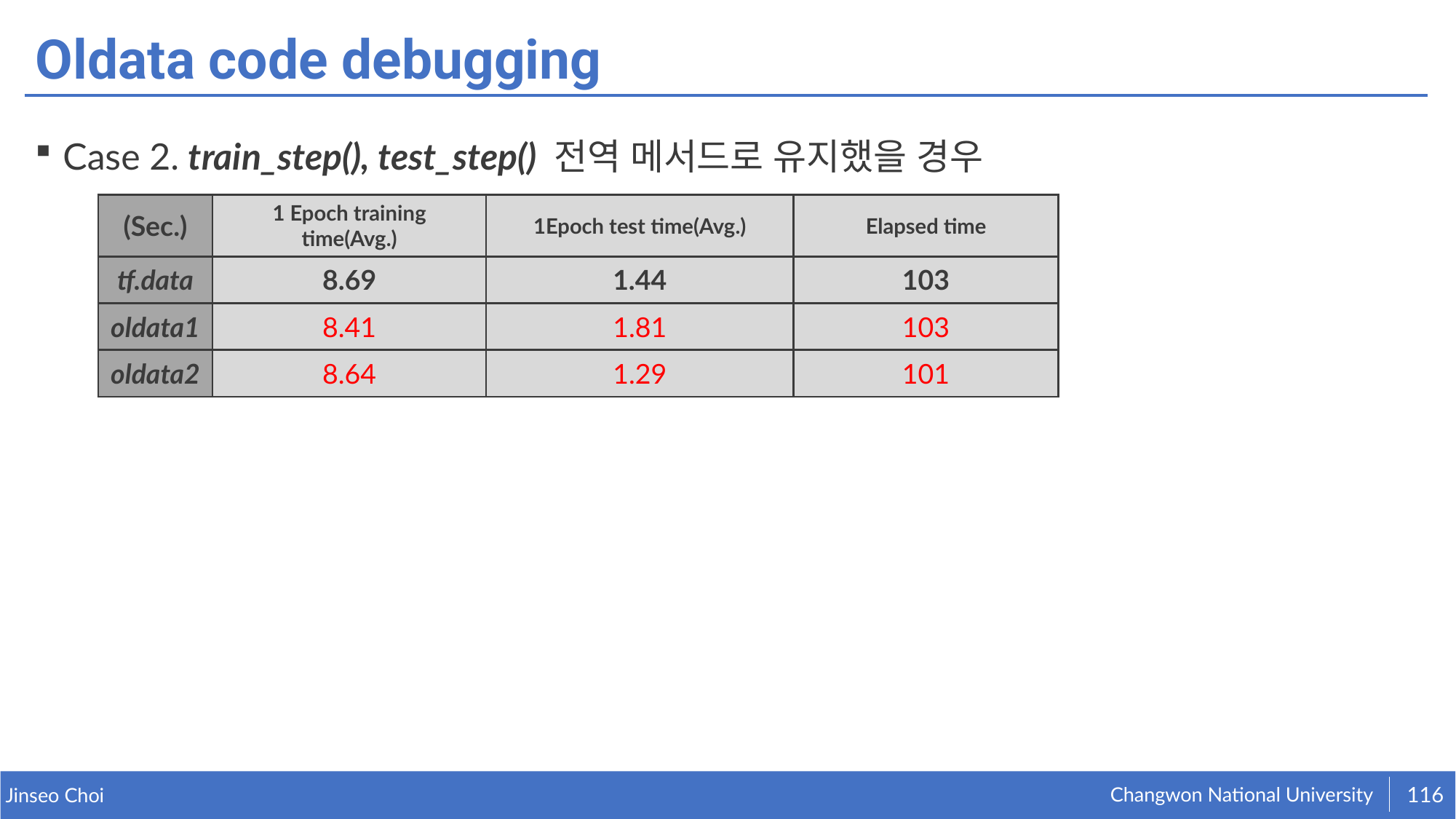

# Oldata code debugging
Case 2. train_step(), test_step() 전역 메서드로 유지했을 경우

| (Sec.) | 1 Epoch training time(Avg.) | 1Epoch test time(Avg.) | Elapsed time |
| --- | --- | --- | --- |
| tf.data | 8.69 | 1.44 | 103 |
| oldata1 | 8.41 | 1.81 | 103 |
| oldata2 | 8.64 | 1.29 | 101 |
116